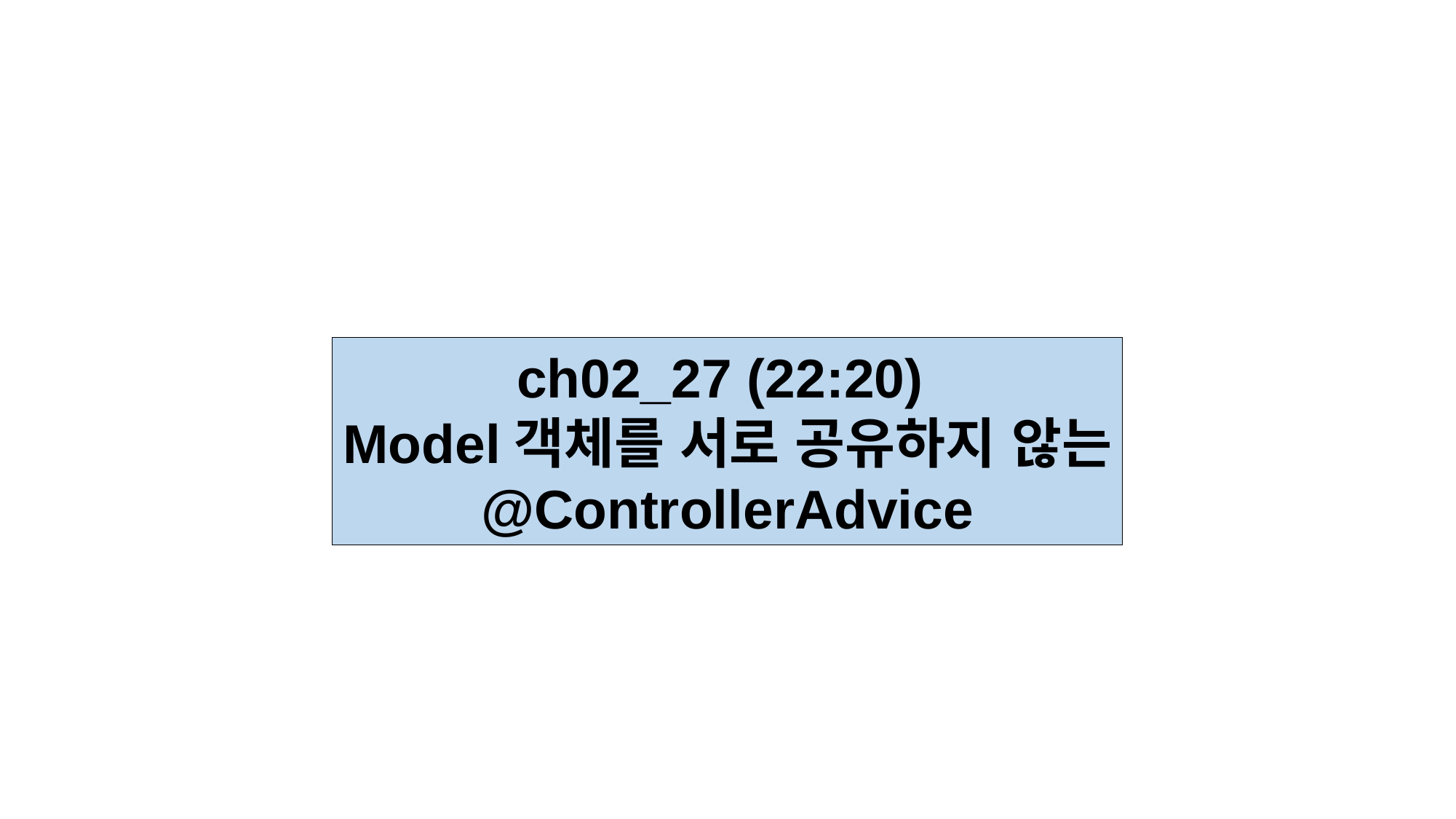

ch02_27 (22:20)
Model객체를 서로 공유하지 않는
@ControllerAdvice